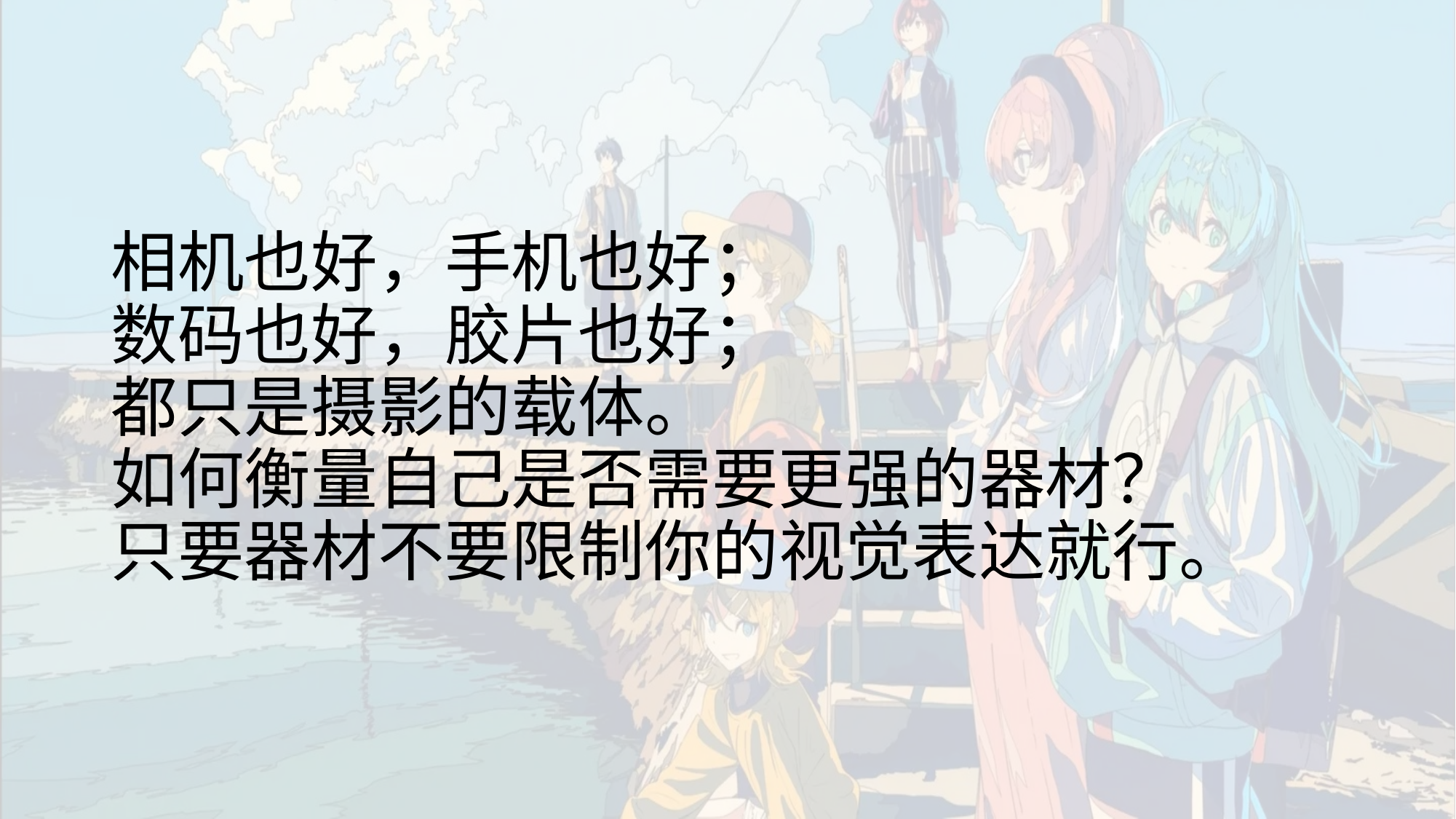

# 相机也好，手机也好； 数码也好，胶片也好； 都只是摄影的载体。 如何衡量自己是否需要更强的器材？ 只要器材不要限制你的视觉表达就行。